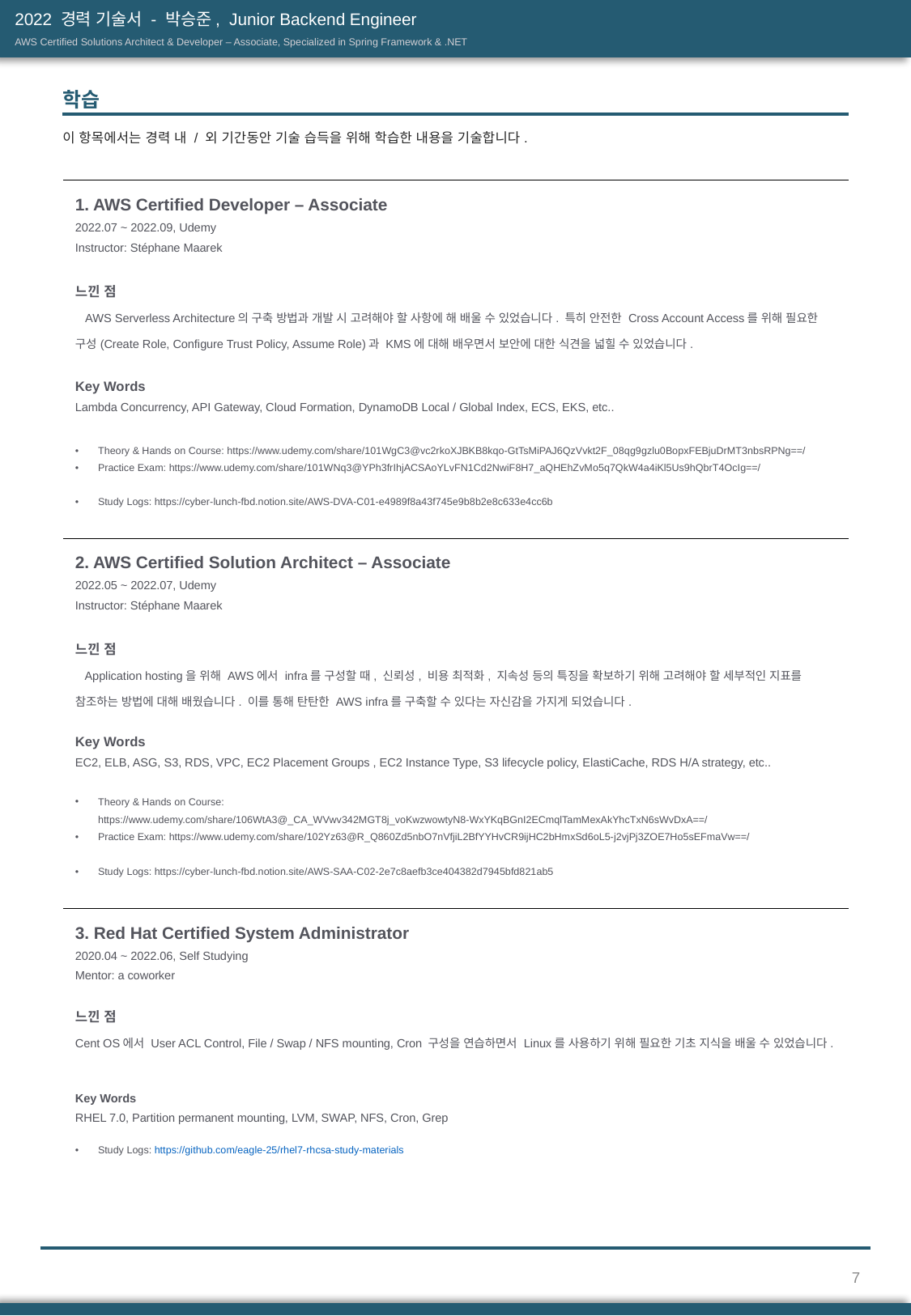

2022 경력 기술서 - 박승준,  Junior Backend Engineer
AWS Certified Solutions Architect & Developer – Associate, Specialized in Spring Framework & .NET
학습
이 항목에서는 경력 내 / 외 기간동안 기술 습득을 위해 학습한 내용을 기술합니다.
| 1. AWS Certified Developer – Associate 2022.07 ~ 2022.09, Udemy Instructor: Stéphane Maarek 느낀 점 AWS Serverless Architecture의 구축 방법과 개발 시 고려해야 할 사항에 해 배울 수 있었습니다. 특히 안전한 Cross Account Access를 위해 필요한 구성(Create Role, Configure Trust Policy, Assume Role)과 KMS에 대해 배우면서 보안에 대한 식견을 넓힐 수 있었습니다. Key Words Lambda Concurrency, API Gateway, Cloud Formation, DynamoDB Local / Global Index, ECS, EKS, etc.. Theory & Hands on Course: https://www.udemy.com/share/101WgC3@vc2rkoXJBKB8kqo-GtTsMiPAJ6QzVvkt2F\_08qg9gzlu0BopxFEBjuDrMT3nbsRPNg==/ Practice Exam: https://www.udemy.com/share/101WNq3@YPh3frIhjACSAoYLvFN1Cd2NwiF8H7\_aQHEhZvMo5q7QkW4a4iKl5Us9hQbrT4OcIg==/ Study Logs: https://cyber-lunch-fbd.notion.site/AWS-DVA-C01-e4989f8a43f745e9b8b2e8c633e4cc6b |
| --- |
| 2. AWS Certified Solution Architect – Associate 2022.05 ~ 2022.07, Udemy Instructor: Stéphane Maarek 느낀 점 Application hosting을 위해 AWS에서 infra를 구성할 때, 신뢰성, 비용 최적화, 지속성 등의 특징을 확보하기 위해 고려해야 할 세부적인 지표를 참조하는 방법에 대해 배웠습니다. 이를 통해 탄탄한 AWS infra를 구축할 수 있다는 자신감을 가지게 되었습니다. Key Words EC2, ELB, ASG, S3, RDS, VPC, EC2 Placement Groups , EC2 Instance Type, S3 lifecycle policy, ElastiCache, RDS H/A strategy, etc.. Theory & Hands on Course: https://www.udemy.com/share/106WtA3@\_CA\_WVwv342MGT8j\_voKwzwowtyN8-WxYKqBGnI2ECmqlTamMexAkYhcTxN6sWvDxA==/ Practice Exam: https://www.udemy.com/share/102Yz63@R\_Q860Zd5nbO7nVfjiL2BfYYHvCR9ijHC2bHmxSd6oL5-j2vjPj3ZOE7Ho5sEFmaVw==/ Study Logs: https://cyber-lunch-fbd.notion.site/AWS-SAA-C02-2e7c8aefb3ce404382d7945bfd821ab5 |
| 3. Red Hat Certified System Administrator 2020.04 ~ 2022.06, Self Studying Mentor: a coworker 느낀 점 Cent OS에서 User ACL Control, File / Swap / NFS mounting, Cron 구성을 연습하면서 Linux를 사용하기 위해 필요한 기초 지식을 배울 수 있었습니다. Key Words RHEL 7.0, Partition permanent mounting, LVM, SWAP, NFS, Cron, Grep Study Logs: https://github.com/eagle-25/rhel7-rhcsa-study-materials |
7